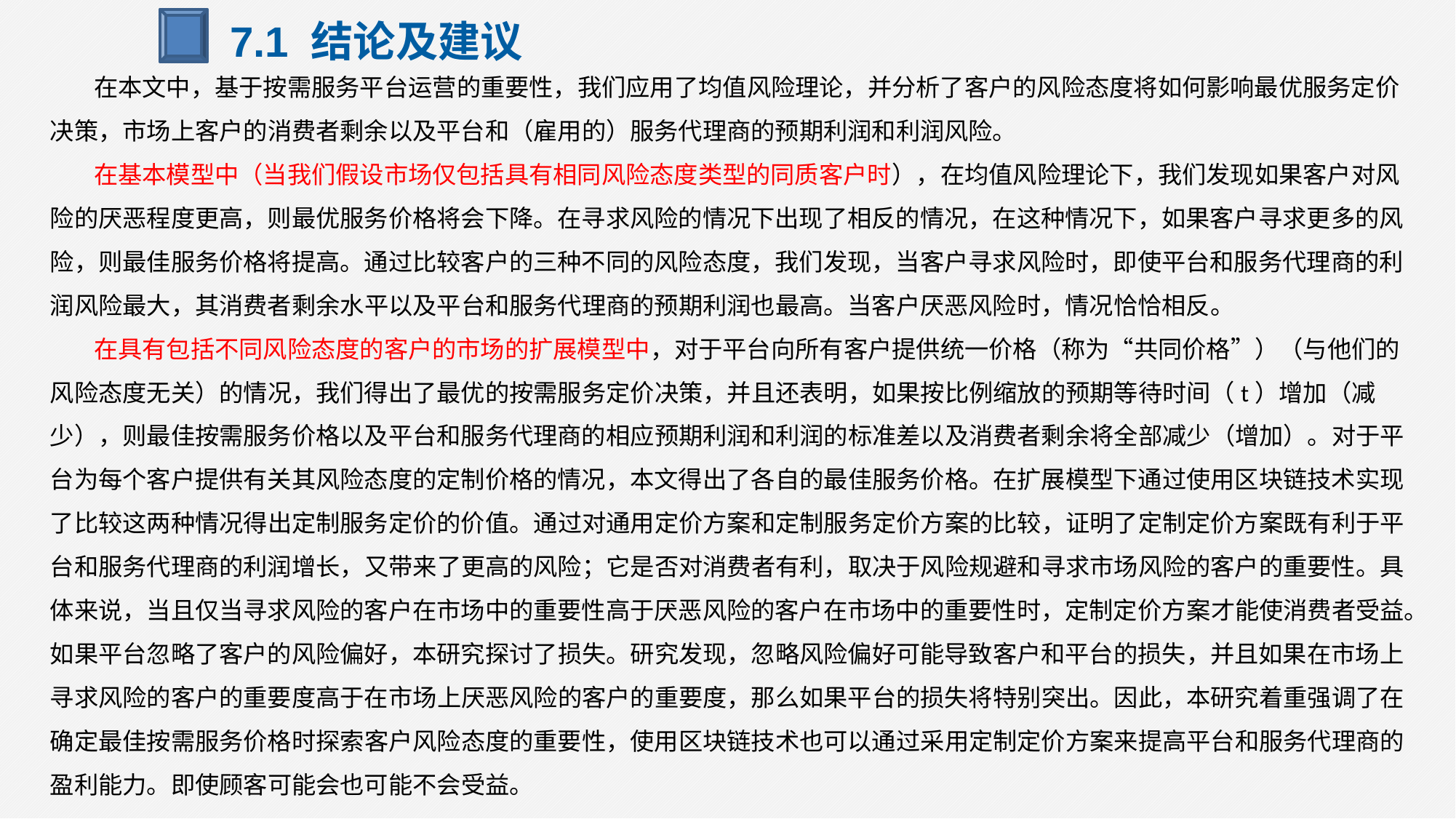

7.1 结论及建议
       在本文中，基于按需服务平台运营的重要性，我们应用了均值风险理论，并分析了客户的风险态度将如何影响最优服务定价决策，市场上客户的消费者剩余以及平台和（雇用的）服务代理商的预期利润和利润风险。
       在基本模型中（当我们假设市场仅包括具有相同风险态度类型的同质客户时），在均值风险理论下，我们发现如果客户对风险的厌恶程度更高，则最优服务价格将会下降。在寻求风险的情况下出现了相反的情况，在这种情况下，如果客户寻求更多的风险，则最佳服务价格将提高。通过比较客户的三种不同的风险态度，我们发现，当客户寻求风险时，即使平台和服务代理商的利润风险最大，其消费者剩余水平以及平台和服务代理商的预期利润也最高。当客户厌恶风险时，情况恰恰相反。
       在具有包括不同风险态度的客户的市场的扩展模型中，对于平台向所有客户提供统一价格（称为“共同价格”）（与他们的风险态度无关）的情况，我们得出了最优的按需服务定价决策，并且还表明，如果按比例缩放的预期等待时间（t）增加（减少），则最佳按需服务价格以及平台和服务代理商的相应预期利润和利润的标准差以及消费者剩余将全部减少（增加）。对于平台为每个客户提供有关其风险态度的定制价格的情况，本文得出了各自的最佳服务价格。在扩展模型下通过使用区块链技术实现了比较这两种情况得出定制服务定价的价值。通过对通用定价方案和定制服务定价方案的比较，证明了定制定价方案既有利于平台和服务代理商的利润增长，又带来了更高的风险；它是否对消费者有利，取决于风险规避和寻求市场风险的客户的重要性。具体来说，当且仅当寻求风险的客户在市场中的重要性高于厌恶风险的客户在市场中的重要性时，定制定价方案才能使消费者受益。如果平台忽略了客户的风险偏好，本研究探讨了损失。研究发现，忽略风险偏好可能导致客户和平台的损失，并且如果在市场上寻求风险的客户的重要度高于在市场上厌恶风险的客户的重要度，那么如果平台的损失将特别突出。因此，本研究着重强调了在确定最佳按需服务价格时探索客户风险态度的重要性，使用区块链技术也可以通过采用定制定价方案来提高平台和服务代理商的盈利能力。即使顾客可能会也可能不会受益。